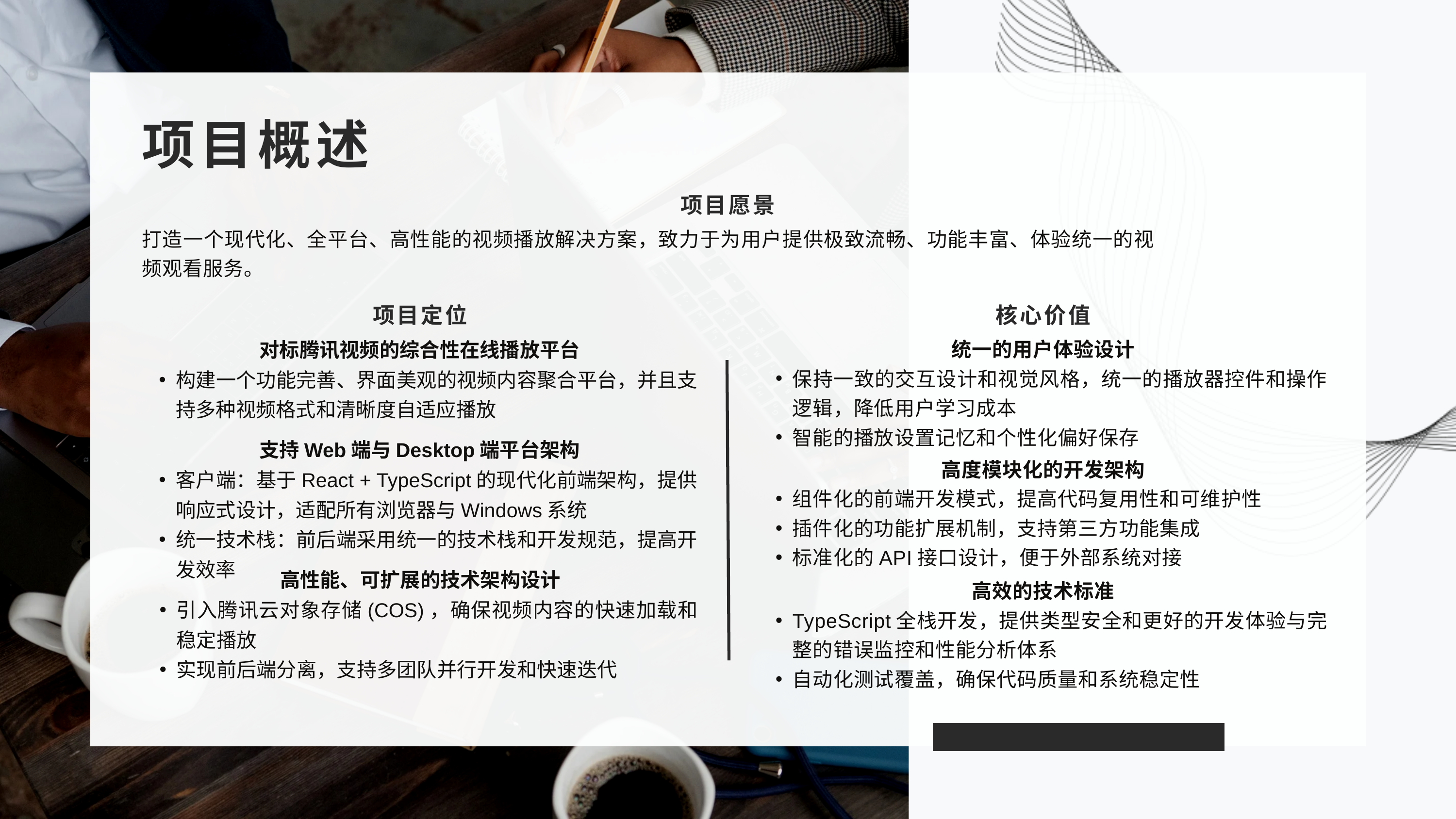

项目概述
项目愿景
打造一个现代化、全平台、高性能的视频播放解决方案，致力于为用户提供极致流畅、功能丰富、体验统一的视频观看服务。
项目定位
核心价值
对标腾讯视频的综合性在线播放平台
构建一个功能完善、界面美观的视频内容聚合平台，并且支持多种视频格式和清晰度自适应播放
统一的用户体验设计
保持一致的交互设计和视觉风格，统一的播放器控件和操作逻辑，降低用户学习成本
智能的播放设置记忆和个性化偏好保存

支持Web端与Desktop端平台架构
客户端：基于React + TypeScript的现代化前端架构，提供响应式设计，适配所有浏览器与Windows系统
统一技术栈：前后端采用统一的技术栈和开发规范，提高开发效率
高度模块化的开发架构
组件化的前端开发模式，提高代码复用性和可维护性
插件化的功能扩展机制，支持第三方功能集成
标准化的API接口设计，便于外部系统对接
高性能、可扩展的技术架构设计
引入腾讯云对象存储(COS)，确保视频内容的快速加载和稳定播放
实现前后端分离，支持多团队并行开发和快速迭代

高效的技术标准
TypeScript全栈开发，提供类型安全和更好的开发体验与完整的错误监控和性能分析体系
自动化测试覆盖，确保代码质量和系统稳定性